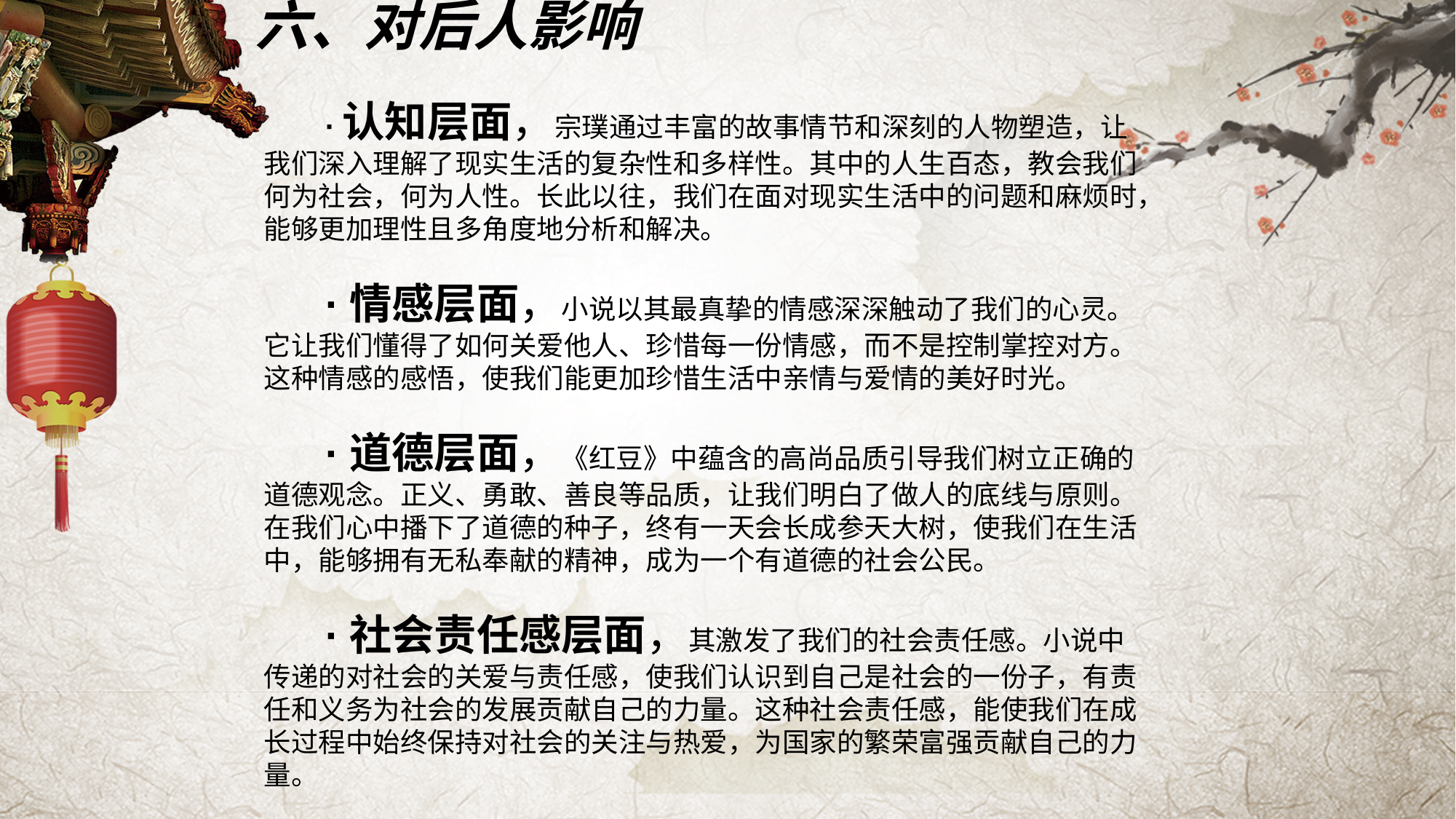

六、对后人影响
        ·认知层面，宗璞通过丰富的故事情节和深刻的人物塑造，让我们深入理解了现实生活的复杂性和多样性。其中的人生百态，教会我们何为社会，何为人性。长此以往，我们在面对现实生活中的问题和麻烦时，能够更加理性且多角度地分析和解决。

        ·情感层面，小说以其最真挚的情感深深触动了我们的心灵。它让我们懂得了如何关爱他人、珍惜每一份情感，而不是控制掌控对方。这种情感的感悟，使我们能更加珍惜生活中亲情与爱情的美好时光。

        ·道德层面，《红豆》中蕴含的高尚品质引导我们树立正确的道德观念。正义、勇敢、善良等品质，让我们明白了做人的底线与原则。在我们心中播下了道德的种子，终有一天会长成参天大树，使我们在生活中，能够拥有无私奉献的精神，成为一个有道德的社会公民。

        ·社会责任感层面，其激发了我们的社会责任感。小说中传递的对社会的关爱与责任感，使我们认识到自己是社会的一份子，有责任和义务为社会的发展贡献自己的力量。这种社会责任感，能使我们在成长过程中始终保持对社会的关注与热爱，为国家的繁荣富强贡献自己的力量。